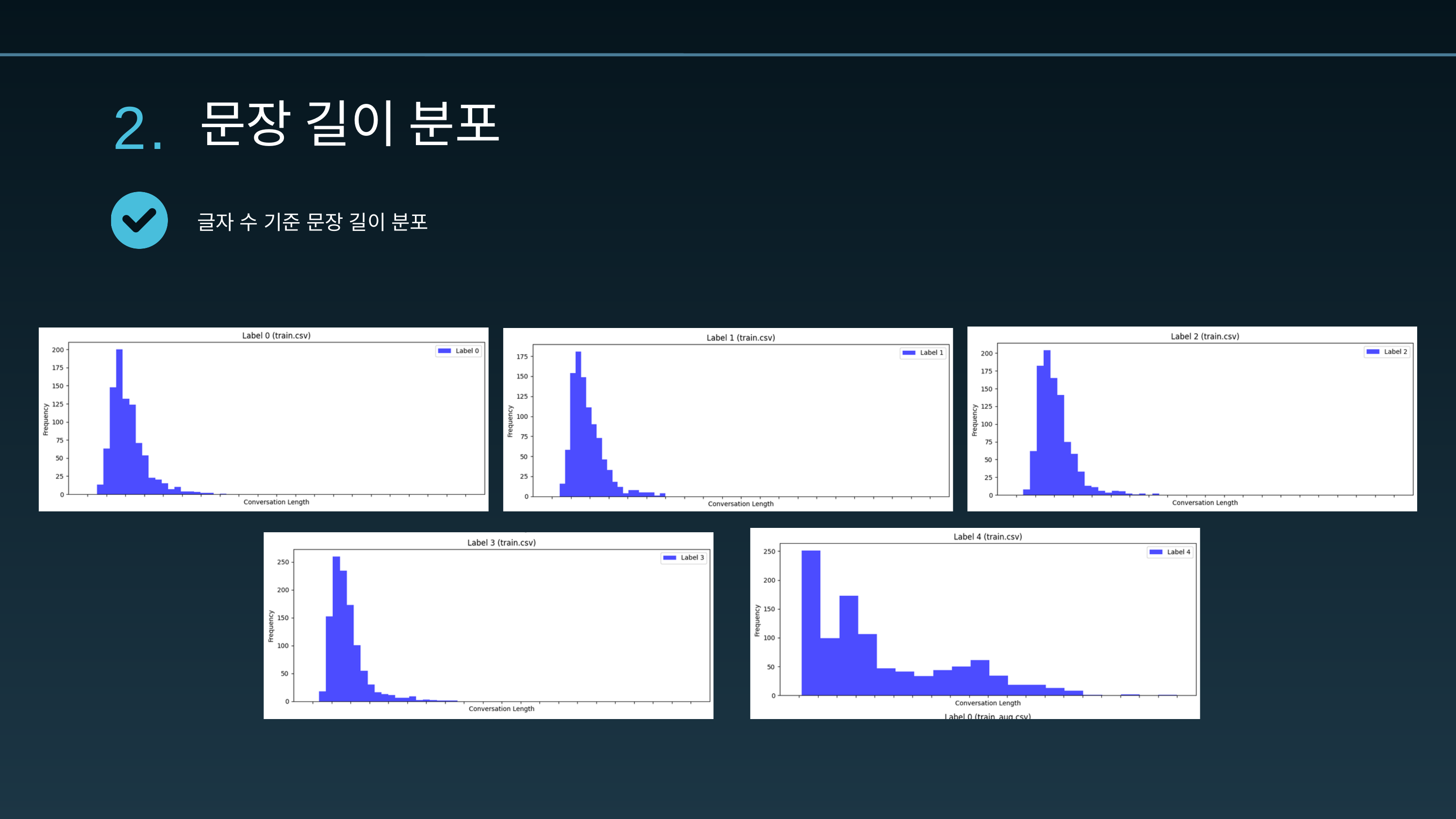

2.
문장 길이 분포

글자 수 기준 문장 길이 분포